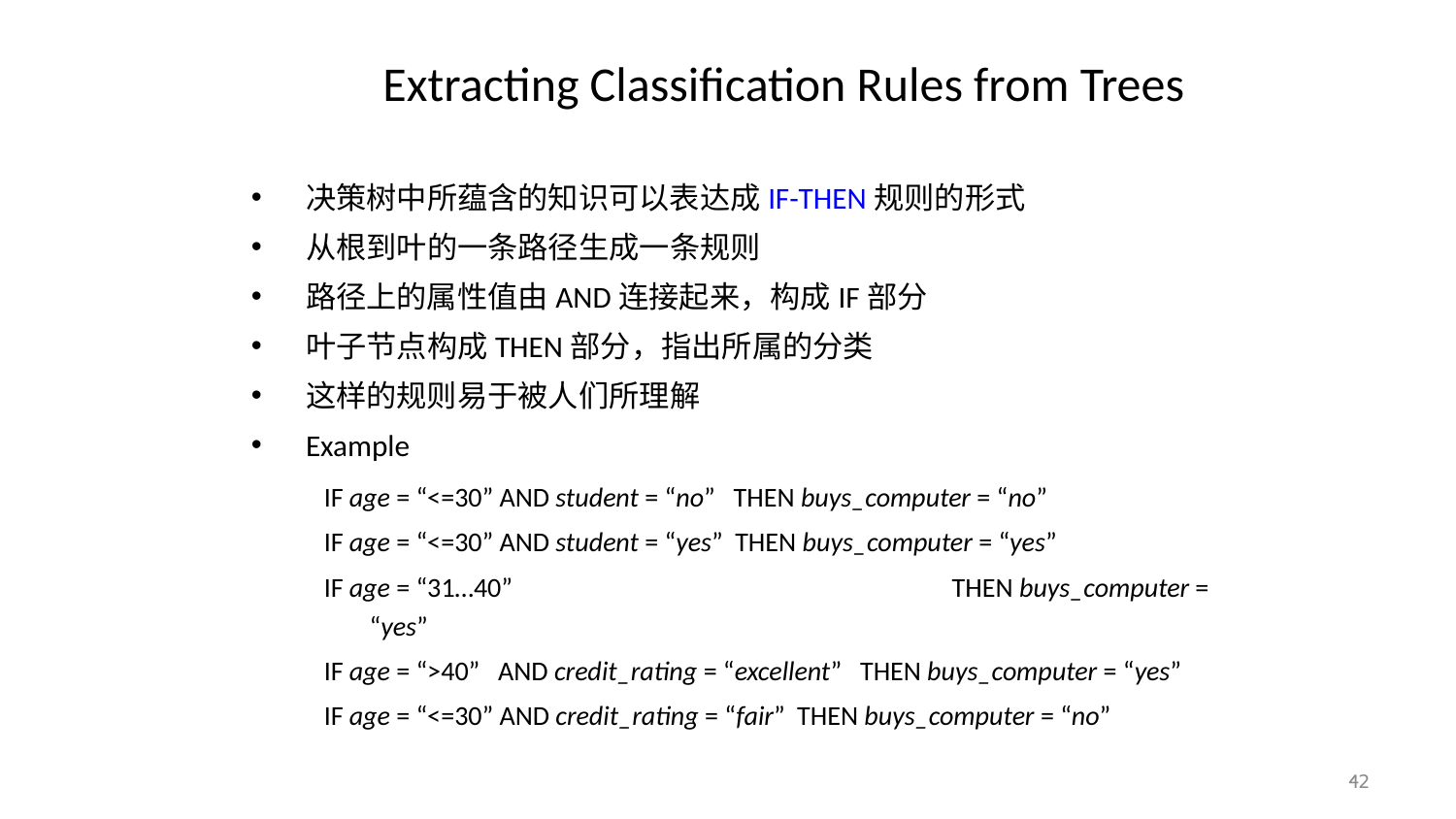

# Extracting Classification Rules from Trees
决策树中所蕴含的知识可以表达成IF-THEN规则的形式
从根到叶的一条路径生成一条规则
路径上的属性值由AND连接起来，构成IF部分
叶子节点构成THEN部分，指出所属的分类
这样的规则易于被人们所理解
Example
IF age = “<=30” AND student = “no”   THEN buys_computer = “no”
IF age = “<=30” AND student = “yes”  THEN buys_computer = “yes”
IF age = “31…40” 			THEN buys_computer = “yes”
IF age = “>40”   AND credit_rating = “excellent”   THEN buys_computer = “yes”
IF age = “<=30” AND credit_rating = “fair”  THEN buys_computer = “no”
42